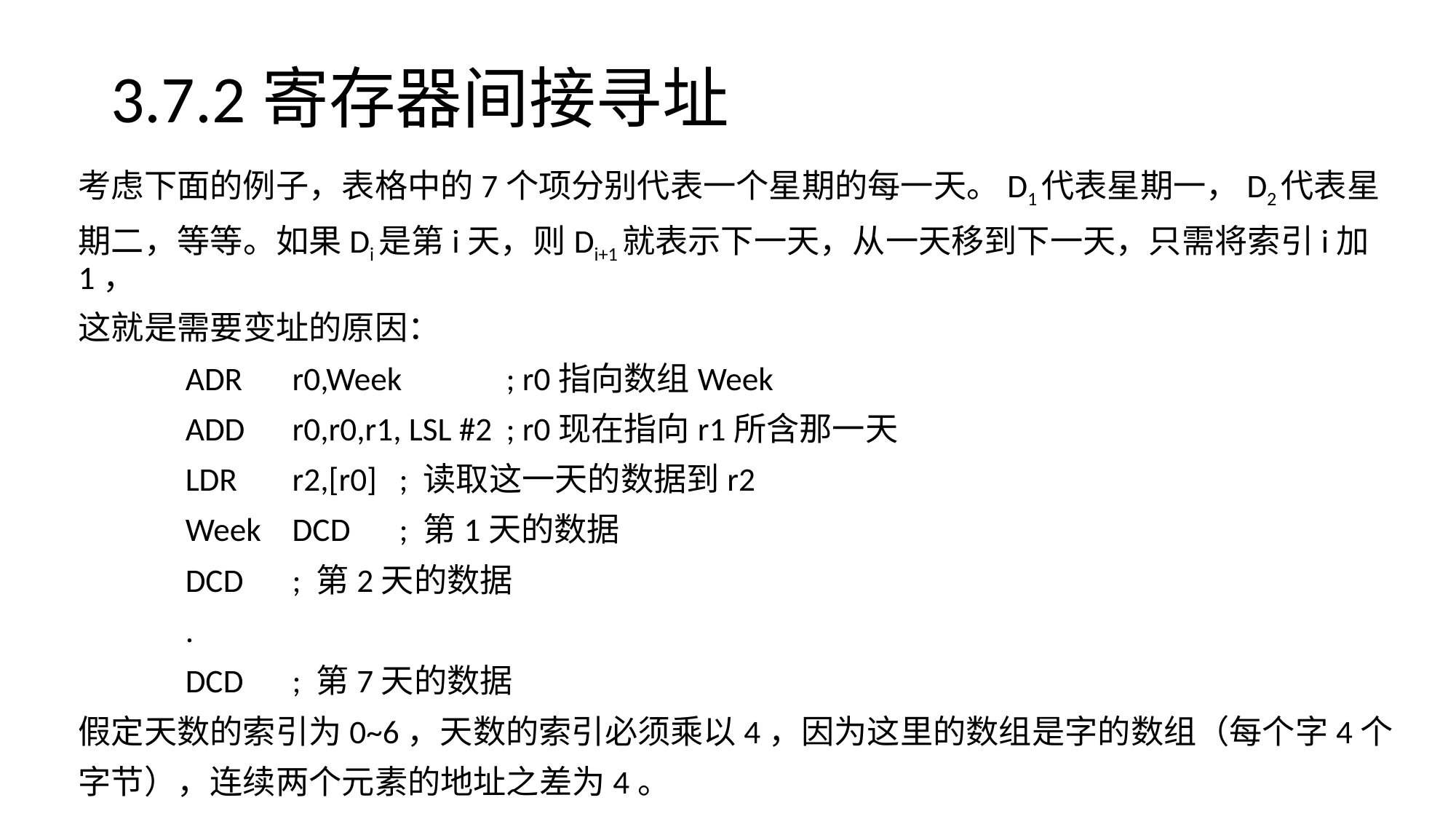

# 3.7.2寄存器间接寻址
考虑下面的例子，表格中的7个项分别代表一个星期的每一天。D1代表星期一，D2代表星
期二，等等。如果Di是第i天，则Di+1就表示下一天，从一天移到下一天，只需将索引i加1，
这就是需要变址的原因：
			ADR	r0,Week		; r0指向数组Week
			ADD	r0,r0,r1, LSL #2		; r0现在指向r1所含那一天
			LDR	r2,[r0]			; 读取这一天的数据到r2
		Week	DCD				; 第1天的数据
			DCD				; 第2天的数据
			.
			DCD				; 第7天的数据
假定天数的索引为0~6，天数的索引必须乘以4，因为这里的数组是字的数组（每个字4个
字节），连续两个元素的地址之差为4。